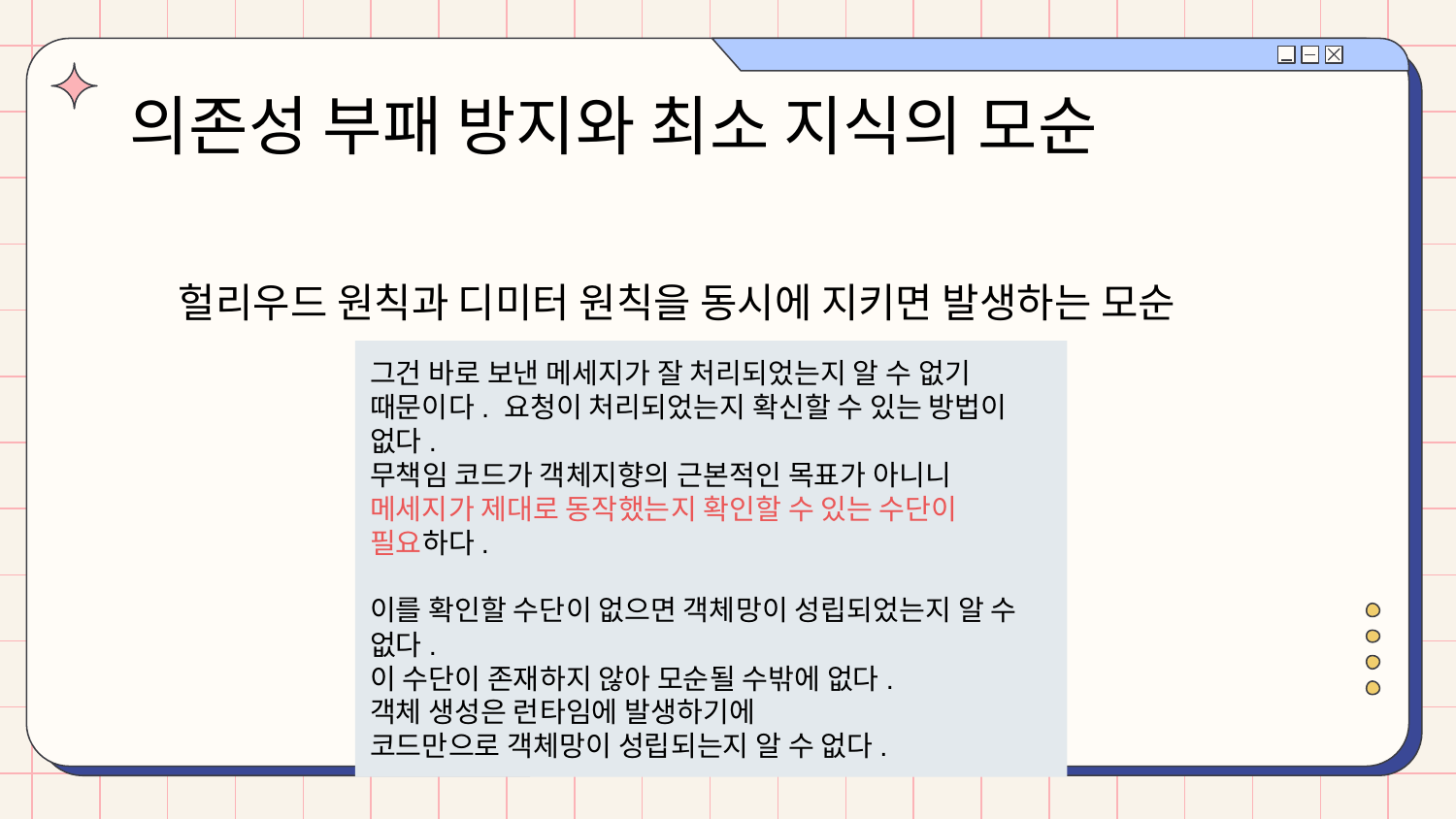

# 의존성 부패 방지와 최소 지식의 모순
헐리우드 원칙과 디미터 원칙을 동시에 지키면 발생하는 모순
그건 바로 보낸 메세지가 잘 처리되었는지 알 수 없기 때문이다. 요청이 처리되었는지 확신할 수 있는 방법이 없다.
무책임 코드가 객체지향의 근본적인 목표가 아니니
메세지가 제대로 동작했는지 확인할 수 있는 수단이 필요하다.

이를 확인할 수단이 없으면 객체망이 성립되었는지 알 수 없다.
이 수단이 존재하지 않아 모순될 수밖에 없다.
객체 생성은 런타임에 발생하기에
코드만으로 객체망이 성립되는지 알 수 없다.